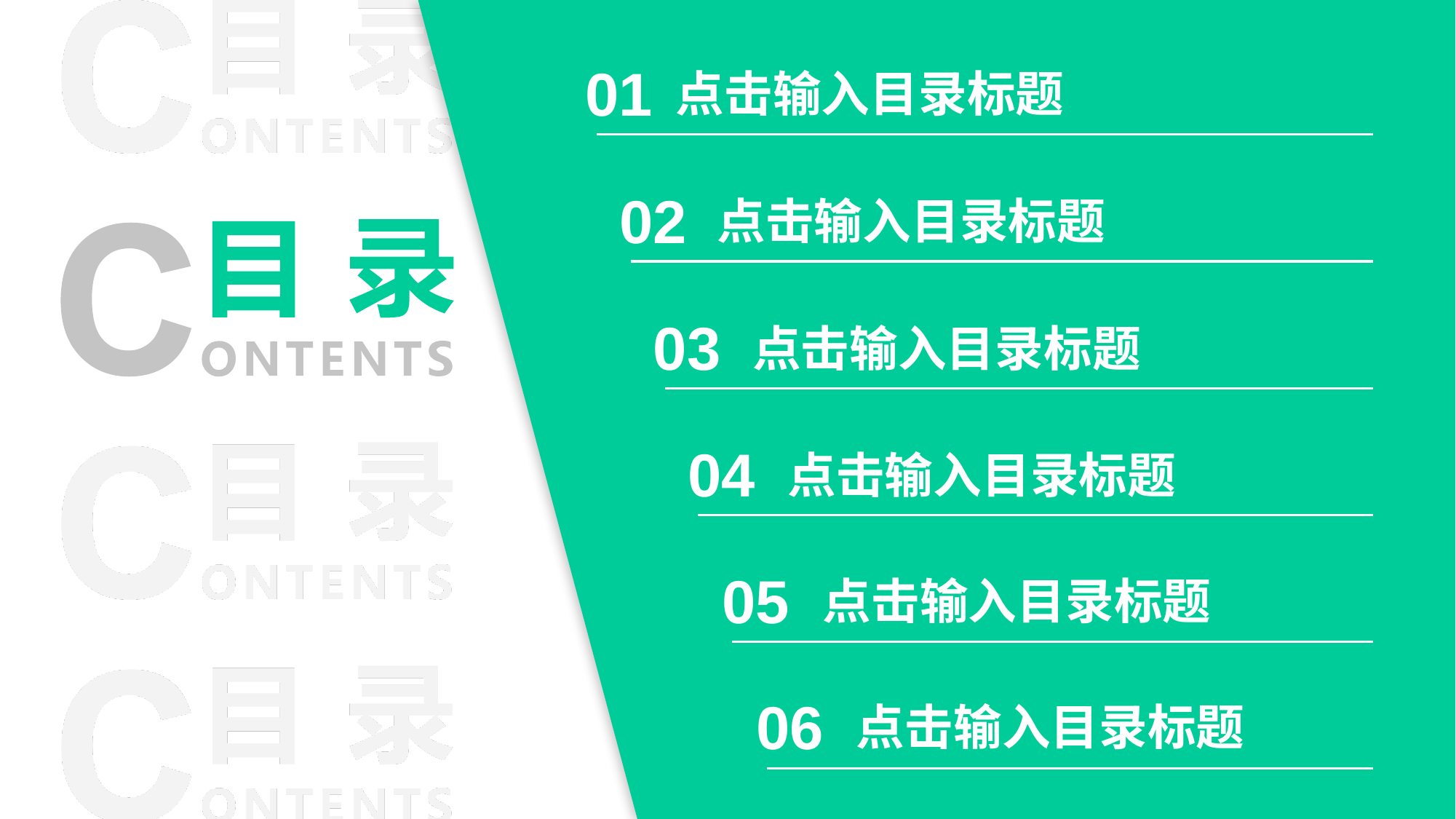

点击输入目录标题
点击输入目录标题
点击输入目录标题
点击输入目录标题
点击输入目录标题
点击输入目录标题